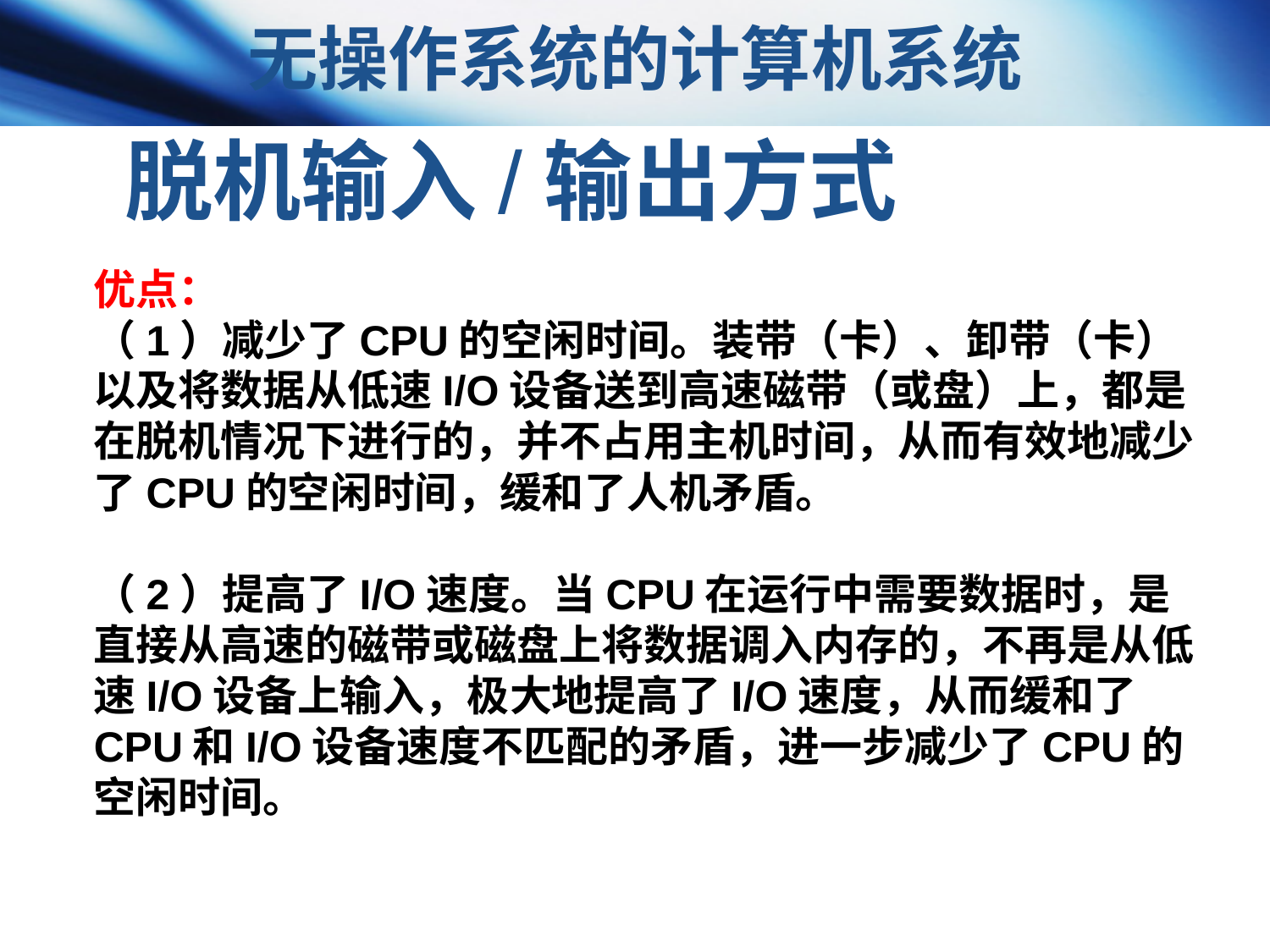

无操作系统的计算机系统
脱机输入/输出方式
优点：
（1）减少了CPU的空闲时间。装带（卡）、卸带（卡）以及将数据从低速I/O设备送到高速磁带（或盘）上，都是在脱机情况下进行的，并不占用主机时间，从而有效地减少了CPU的空闲时间，缓和了人机矛盾。

（2）提高了I/O速度。当CPU在运行中需要数据时，是直接从高速的磁带或磁盘上将数据调入内存的，不再是从低速I/O设备上输入，极大地提高了I/O速度，从而缓和了CPU和I/O设备速度不匹配的矛盾，进一步减少了CPU的空闲时间。